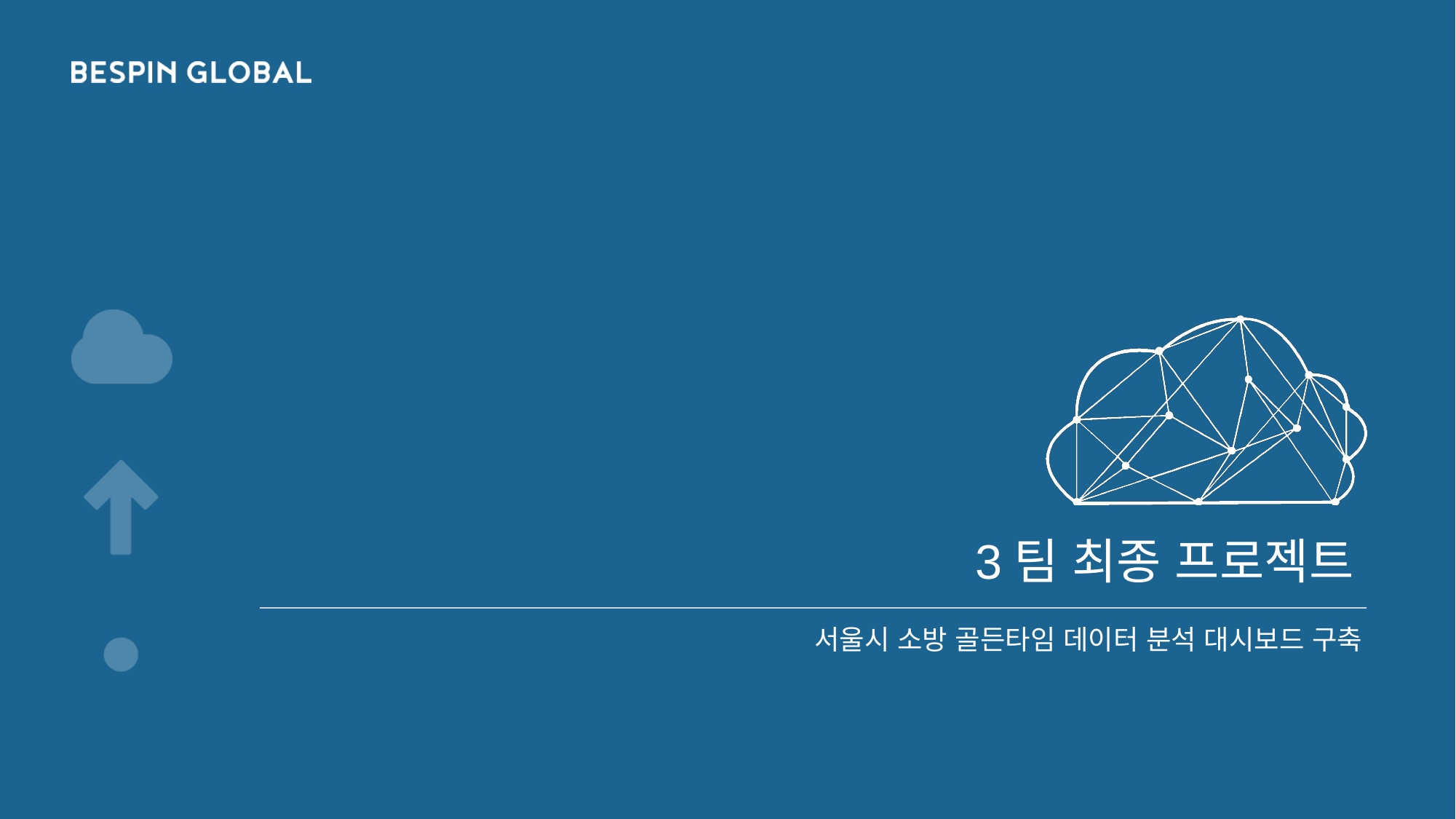

# 3팀 최종 프로젝트
서울시 소방 골든타임 데이터 분석 대시보드 구축